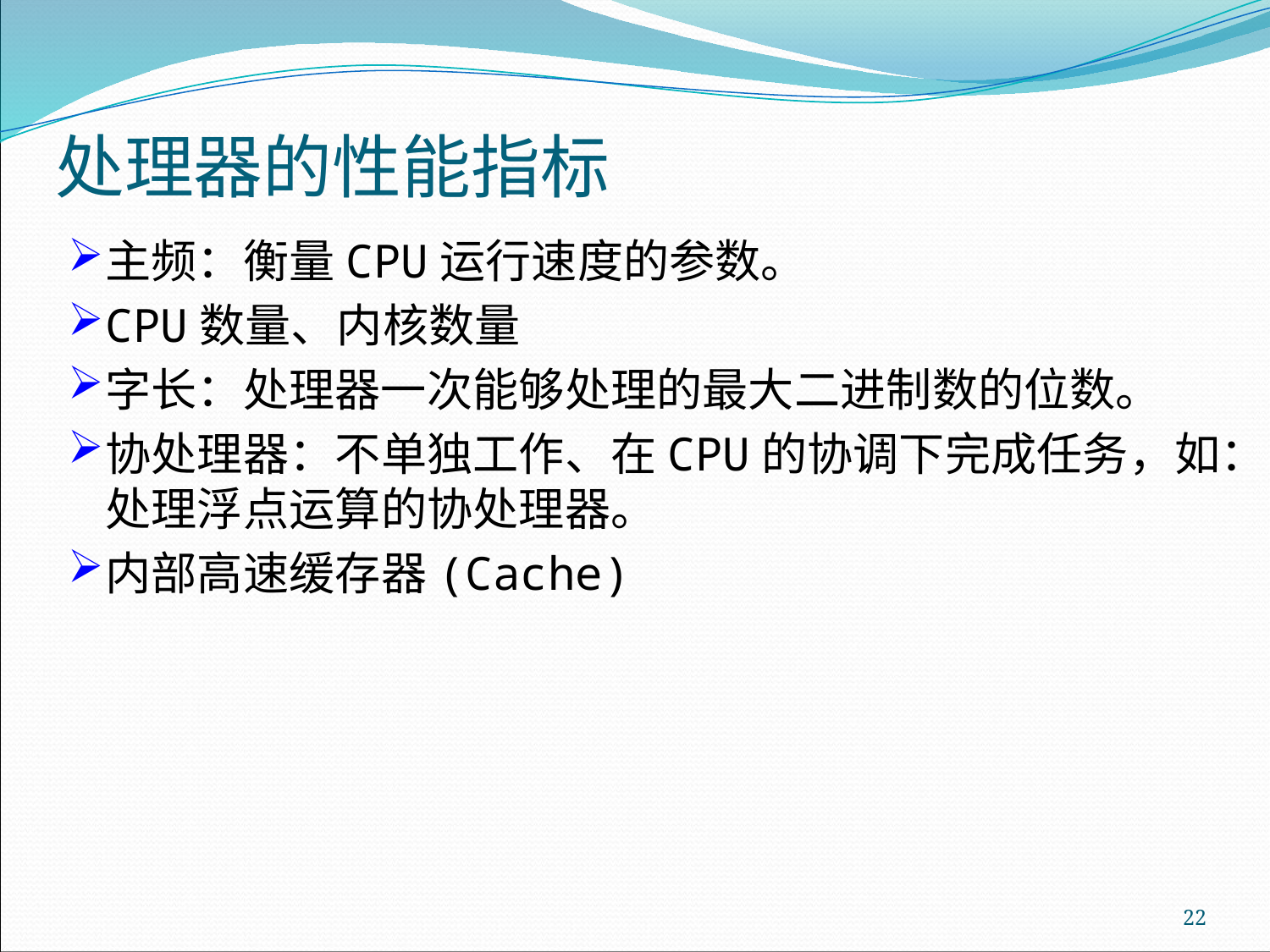

# 处理器的性能指标
主频：衡量CPU运行速度的参数。
CPU数量、内核数量
字长：处理器一次能够处理的最大二进制数的位数。
协处理器：不单独工作、在CPU的协调下完成任务，如：处理浮点运算的协处理器。
内部高速缓存器(Cache)

22